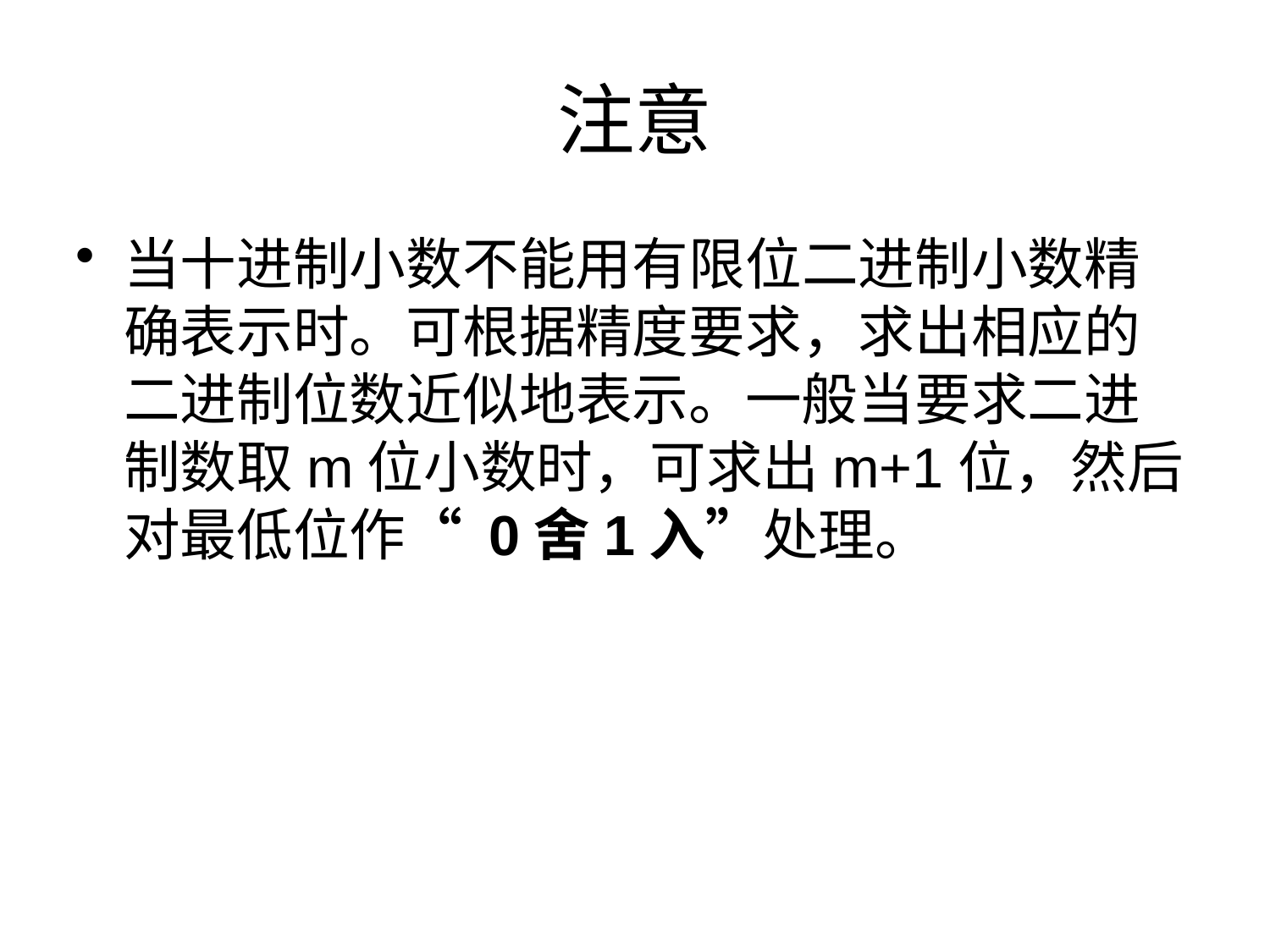

# 注意
当十进制小数不能用有限位二进制小数精确表示时。可根据精度要求，求出相应的二进制位数近似地表示。一般当要求二进制数取m位小数时，可求出m+1位，然后对最低位作“ 0舍1入”处理。